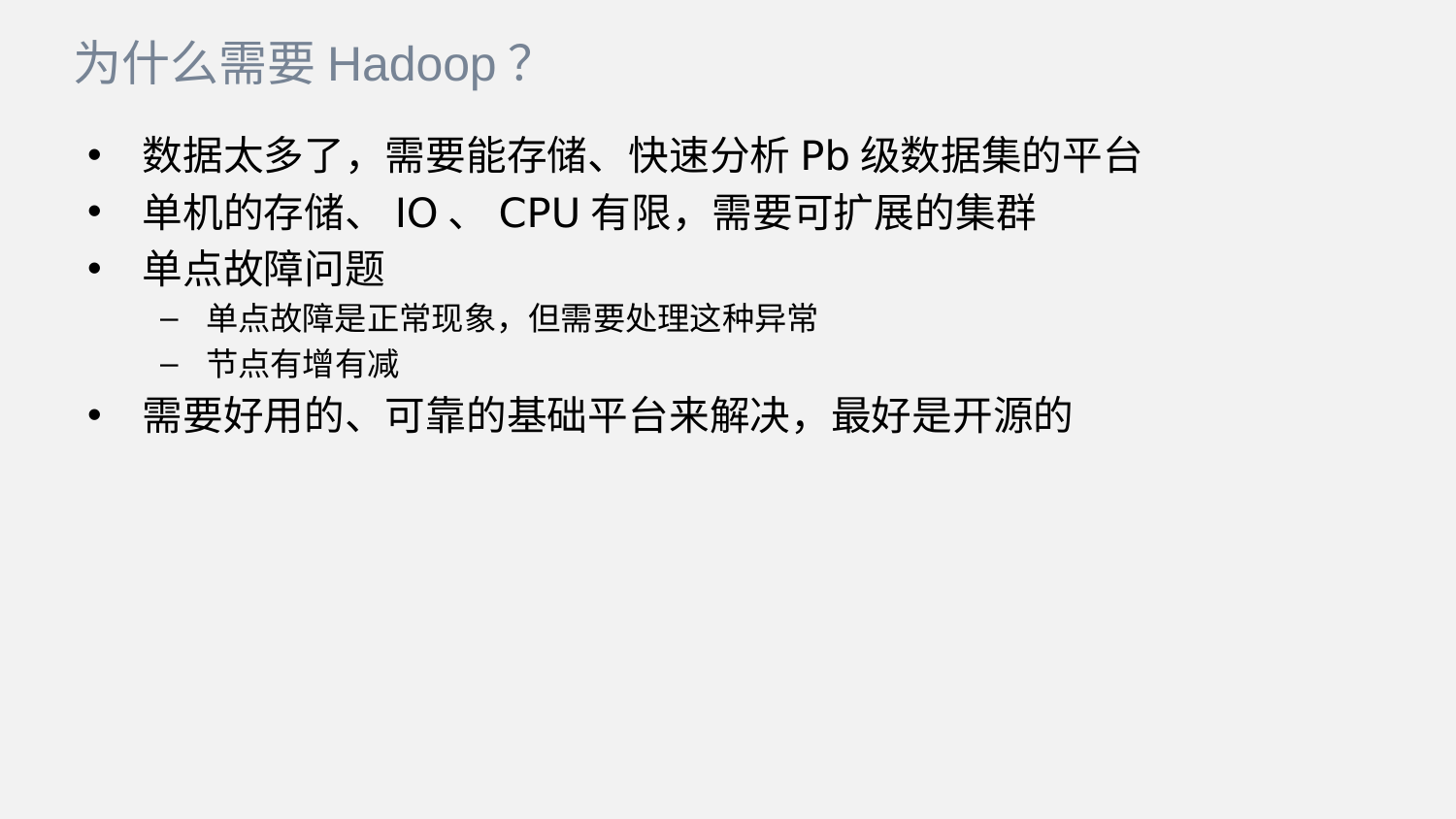

为什么需要Hadoop？
数据太多了，需要能存储、快速分析Pb级数据集的平台
单机的存储、IO、CPU有限，需要可扩展的集群
单点故障问题
单点故障是正常现象，但需要处理这种异常
节点有增有减
需要好用的、可靠的基础平台来解决，最好是开源的